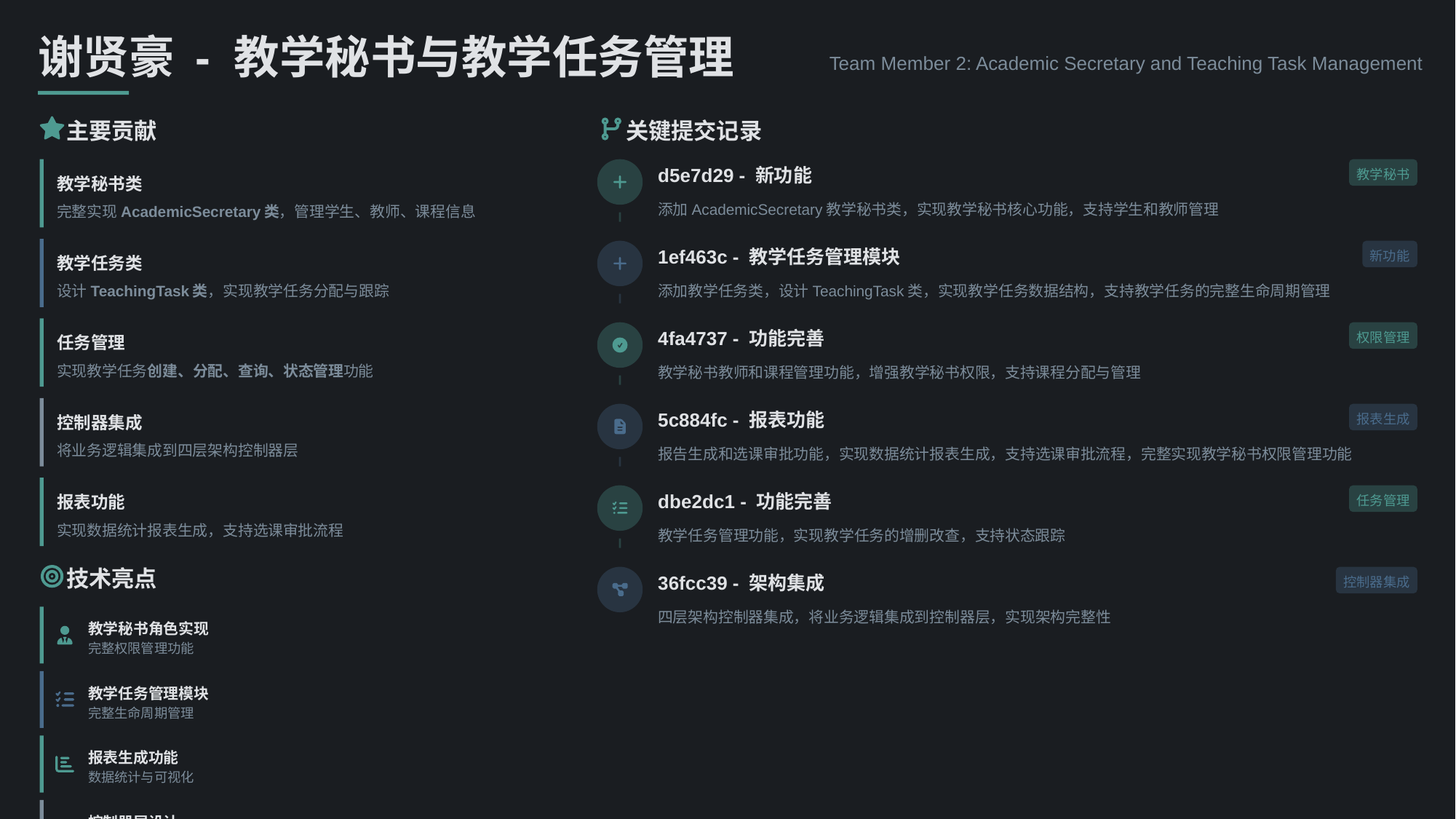

谢贤豪 - 教学秘书与教学任务管理
Team Member 2: Academic Secretary and Teaching Task Management

主要贡献
关键提交记录

d5e7d29 - 新功能

教学秘书
教学秘书类

添加AcademicSecretary教学秘书类，实现教学秘书核心功能，支持学生和教师管理
完整实现AcademicSecretary类，管理学生、教师、课程信息

1ef463c - 教学任务管理模块

新功能
教学任务类

添加教学任务类，设计TeachingTask类，实现教学任务数据结构，支持教学任务的完整生命周期管理
设计TeachingTask类，实现教学任务分配与跟踪

4fa4737 - 功能完善

权限管理
任务管理

实现教学任务创建、分配、查询、状态管理功能
教学秘书教师和课程管理功能，增强教学秘书权限，支持课程分配与管理

5c884fc - 报表功能

报表生成
控制器集成

将业务逻辑集成到四层架构控制器层
报告生成和选课审批功能，实现数据统计报表生成，支持选课审批流程，完整实现教学秘书权限管理功能

报表功能

dbe2dc1 - 功能完善

任务管理

实现数据统计报表生成，支持选课审批流程
教学任务管理功能，实现教学任务的增删改查，支持状态跟踪

技术亮点

36fcc39 - 架构集成

控制器集成

四层架构控制器集成，将业务逻辑集成到控制器层，实现架构完整性

教学秘书角色实现

完整权限管理功能

教学任务管理模块

完整生命周期管理

报表生成功能

数据统计与可视化

控制器层设计

表现层与领域层解耦